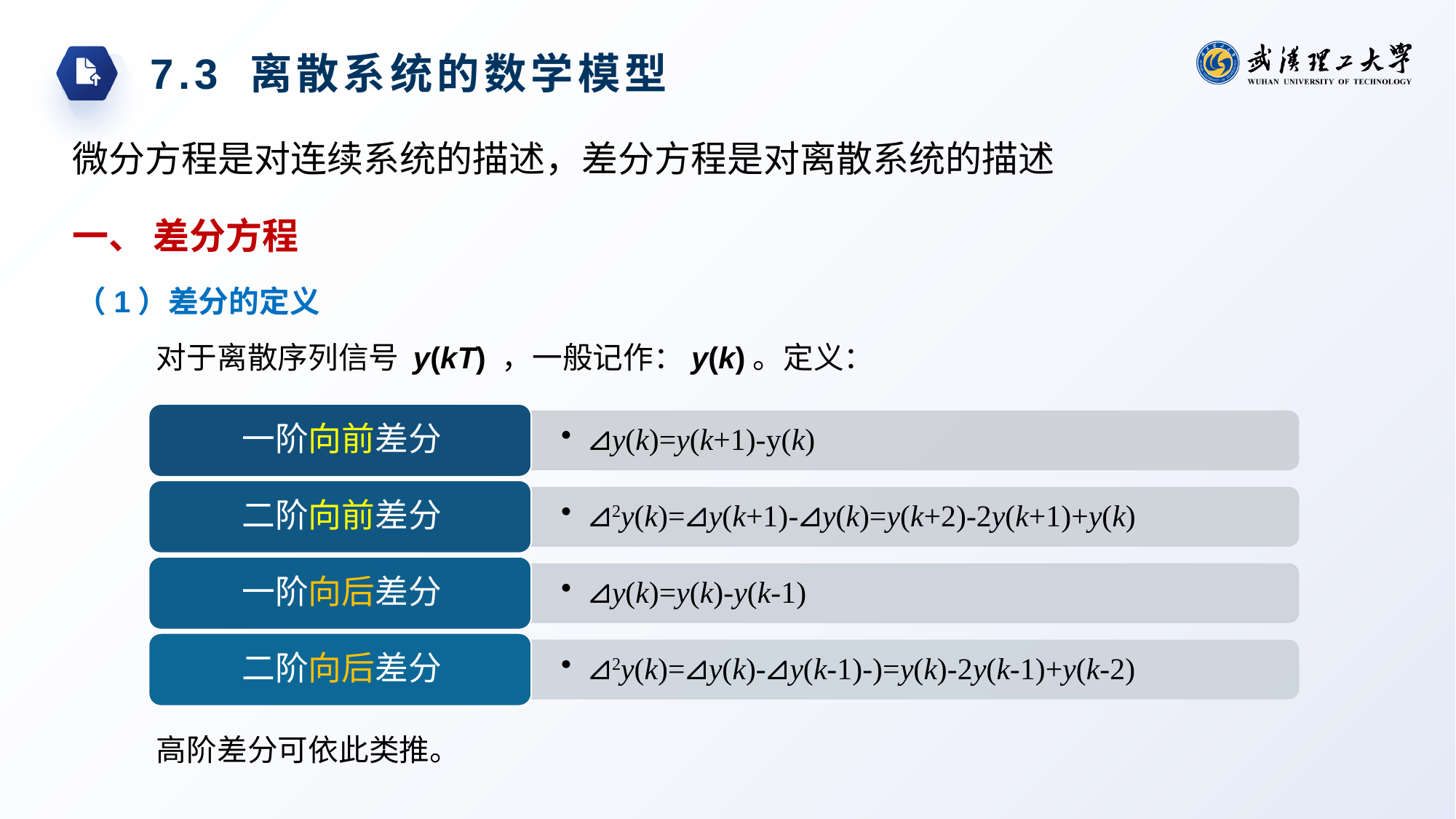

7.3 离散系统的数学模型
微分方程是对连续系统的描述，差分方程是对离散系统的描述
一、 差分方程
（1）差分的定义
对于离散序列信号 y(kT) ，一般记作：y(k)。定义：
⊿y(k)=y(k+1)-y(k)
一阶向前差分
⊿2y(k)=⊿y(k+1)-⊿y(k)=y(k+2)-2y(k+1)+y(k)
二阶向前差分
⊿y(k)=y(k)-y(k-1)
一阶向后差分
⊿2y(k)=⊿y(k)-⊿y(k-1)-)=y(k)-2y(k-1)+y(k-2)
二阶向后差分
高阶差分可依此类推。